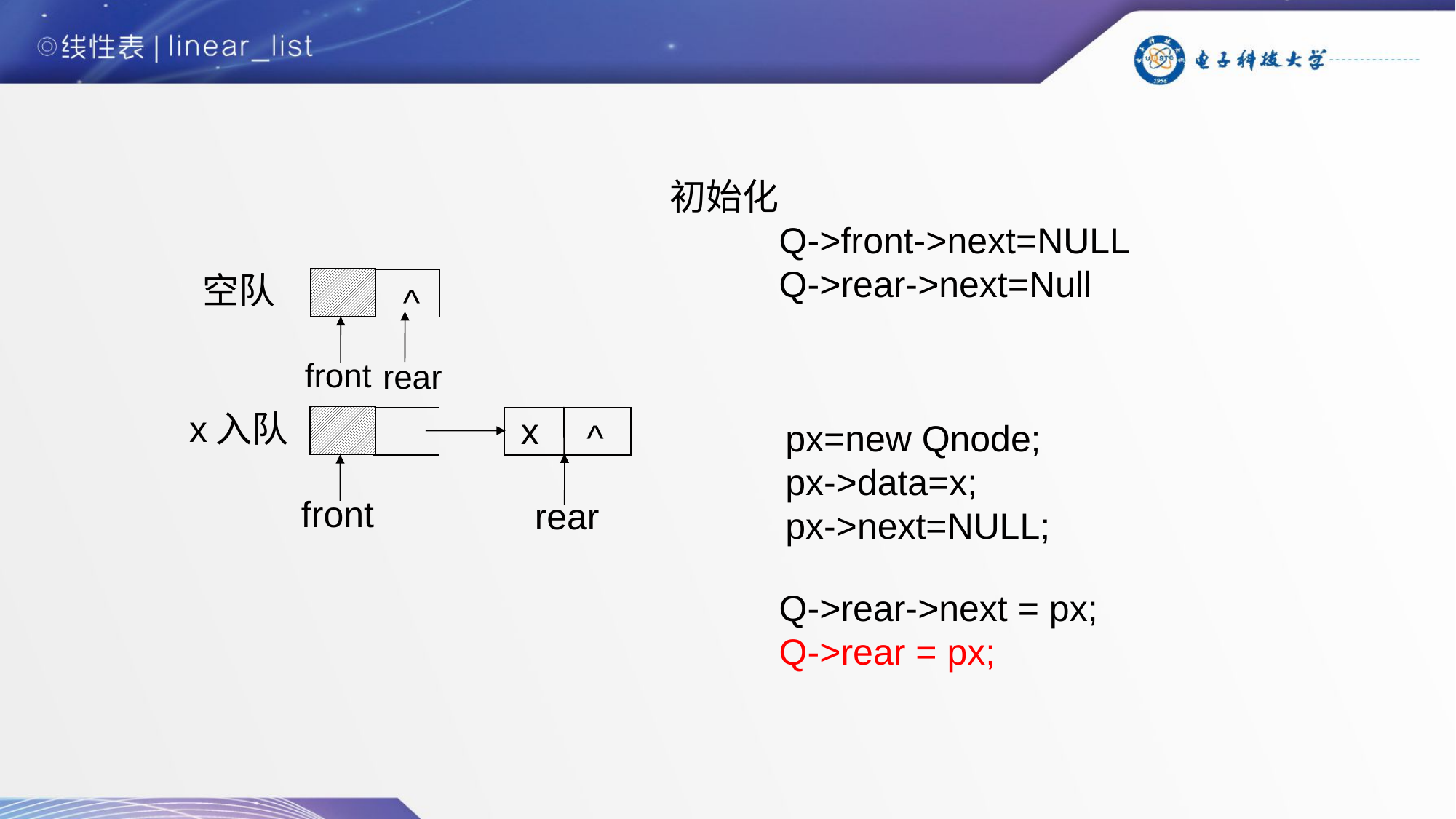

初始化
Q->front->next=NULL
Q->rear->next=Null
空队

front
rear
^
x入队
x

^

front
rear
px=new Qnode;
px->data=x;
px->next=NULL;
Q->rear->next = px;
Q->rear = px;